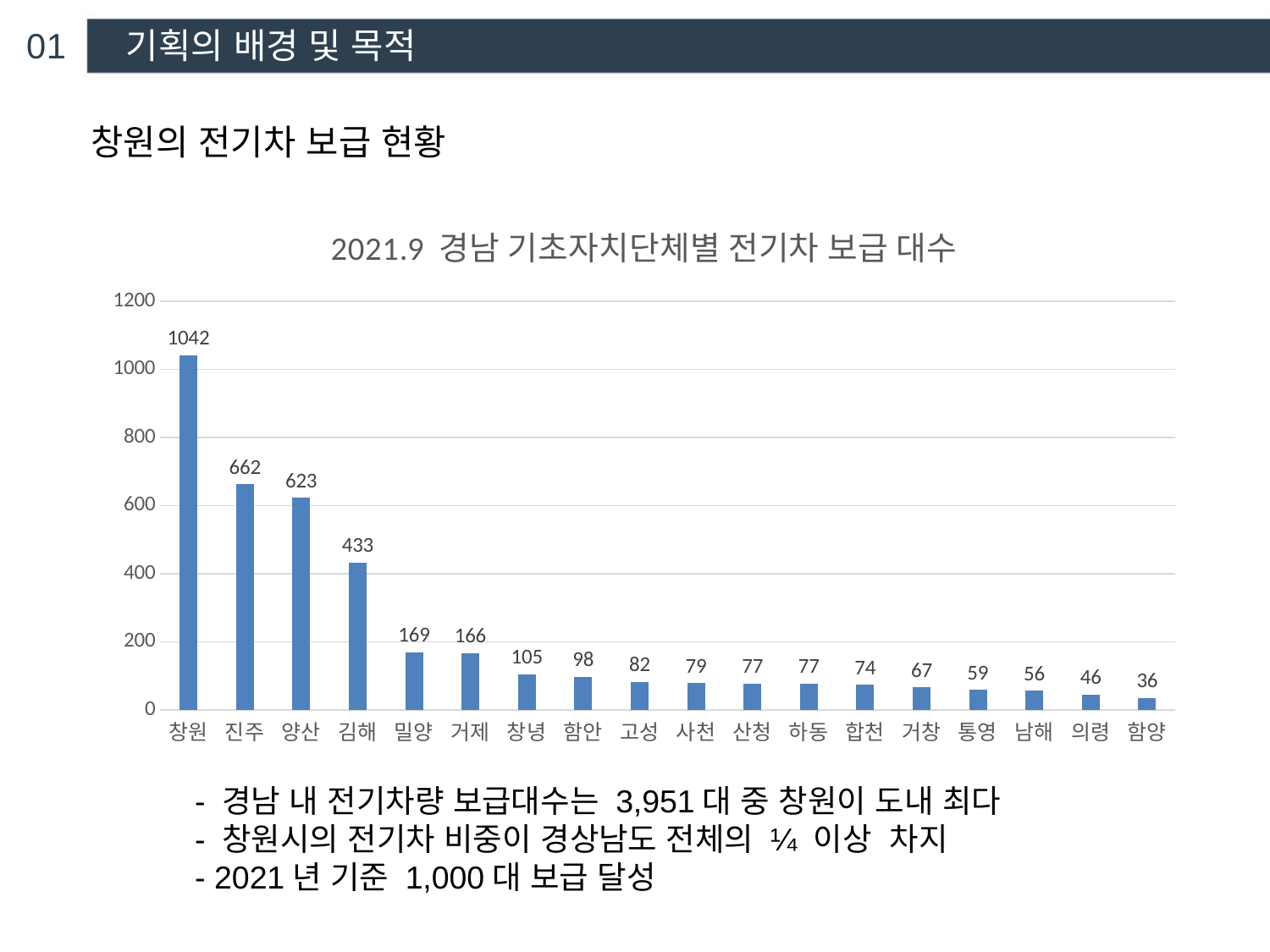

01 기획의 배경 및 목적
창원의 전기차 보급 현황

### Chart: 2021.9 경남 기초자치단체별 전기차 보급 대수

| Category | 보급대수 |
|---|---|
| 창원 | 1042.0 |
| 진주 | 662.0 |
| 양산 | 623.0 |
| 김해 | 433.0 |
| 밀양 | 169.0 |
| 거제 | 166.0 |
| 창녕 | 105.0 |
| 함안 | 98.0 |
| 고성 | 82.0 |
| 사천 | 79.0 |
| 산청 | 77.0 |
| 하동 | 77.0 |
| 합천 | 74.0 |
| 거창 | 67.0 |
| 통영 | 59.0 |
| 남해 | 56.0 |
| 의령 | 46.0 |
| 함양 | 36.0 |
- 경남 내 전기차량 보급대수는 3,951대 중 창원이 도내 최다
- 창원시의 전기차 비중이 경상남도 전체의 ¼ 이상  차지
- 2021년 기준 1,000대 보급 달성